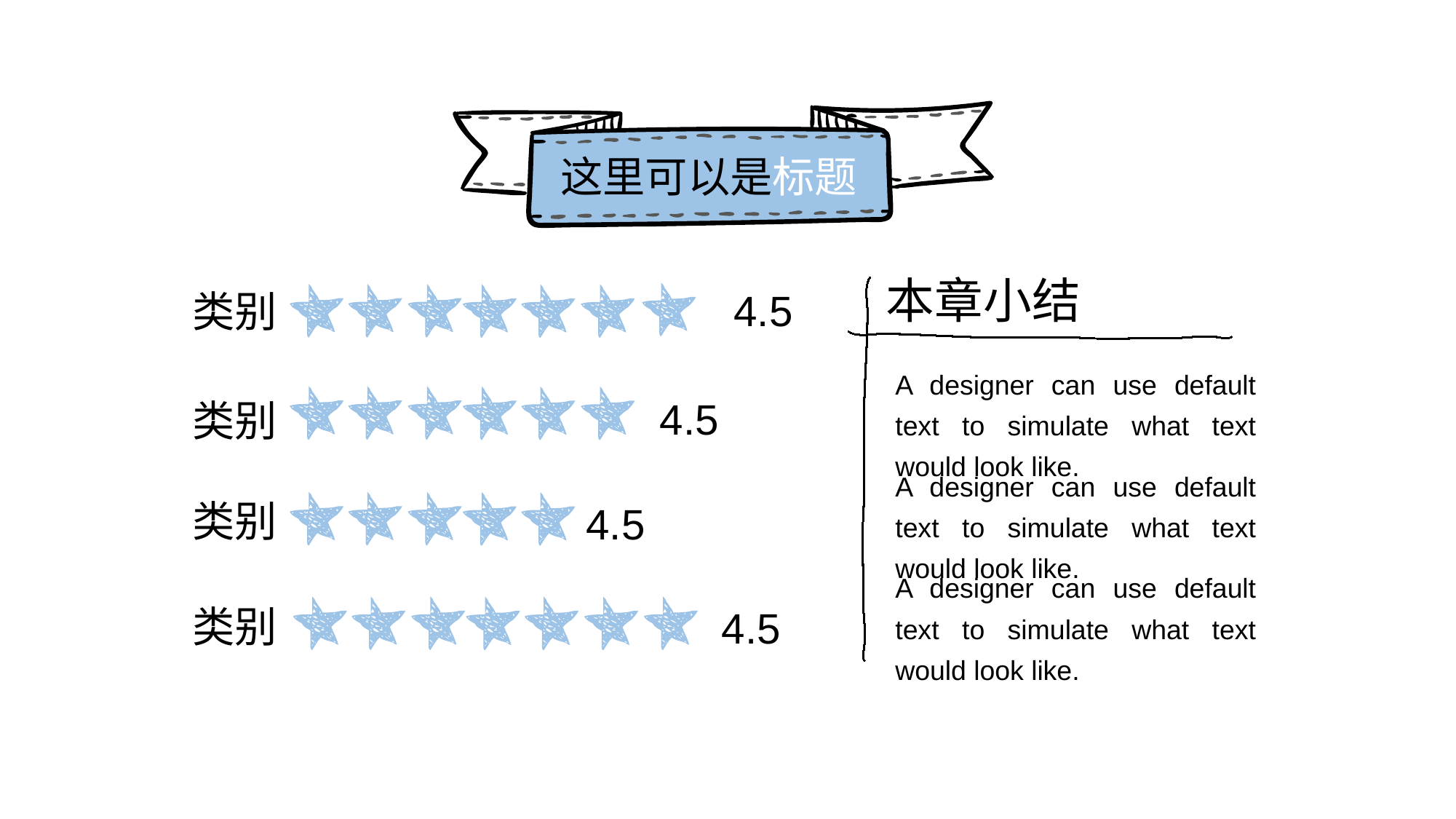

这里可以是标题
本章小结
4.5
类别

A designer can use default text to simulate what text would look like.

4.5
类别
A designer can use default text to simulate what text would look like.

类别
4.5

A designer can use default text to simulate what text would look like.
类别
4.5